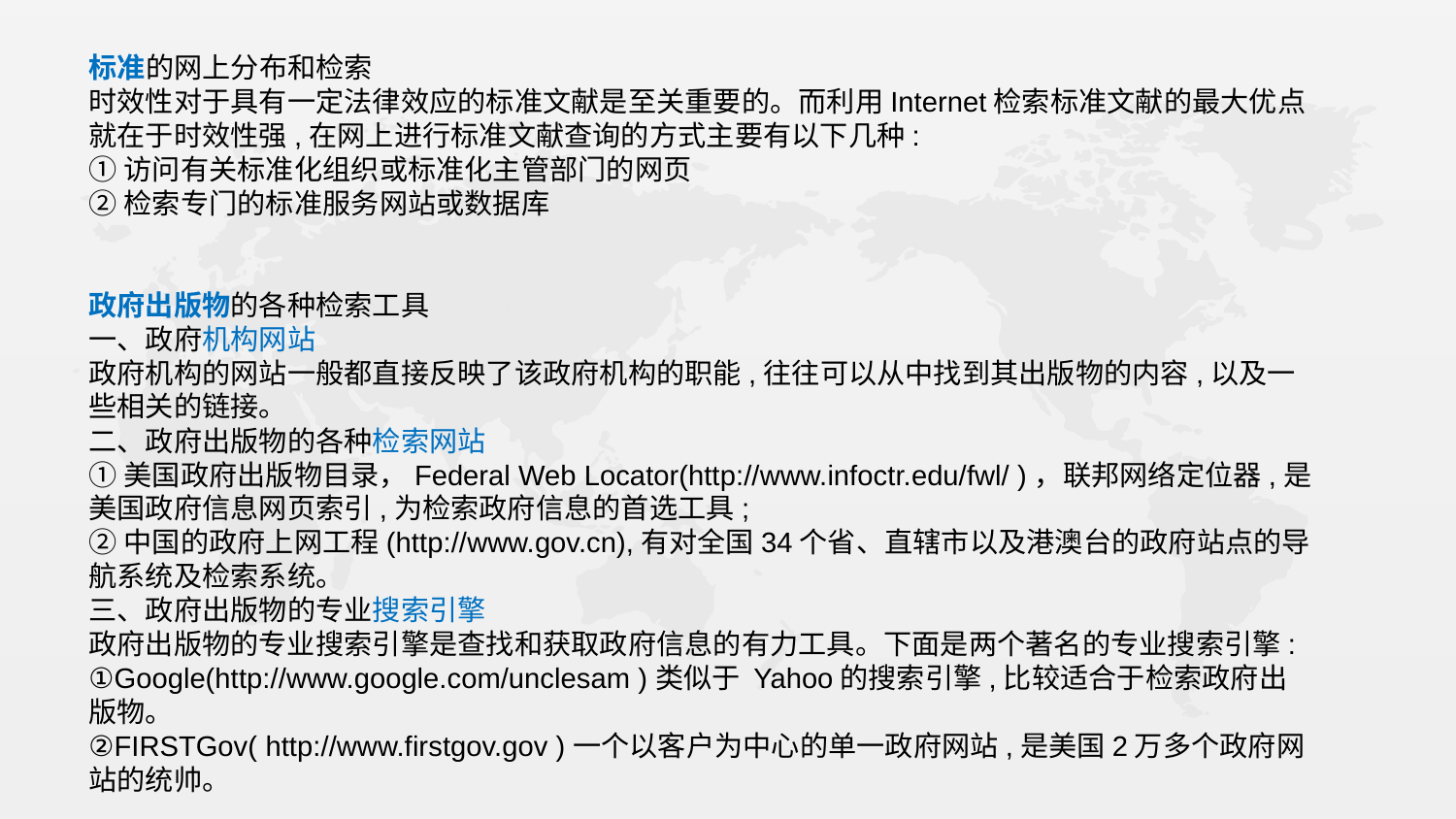

标准的网上分布和检索
时效性对于具有一定法律效应的标准文献是至关重要的。而利用Internet检索标准文献的最大优点就在于时效性强,在网上进行标准文献查询的方式主要有以下几种:
①访问有关标准化组织或标准化主管部门的网页
②检索专门的标准服务网站或数据库

政府出版物的各种检索工具
一、政府机构网站
政府机构的网站一般都直接反映了该政府机构的职能,往往可以从中找到其出版物的内容,以及一些相关的链接。
二、政府出版物的各种检索网站
①美国政府出版物目录，Federal Web Locator(http://www.infoctr.edu/fwl/ )，联邦网络定位器,是美国政府信息网页索引,为检索政府信息的首选工具;
②中国的政府上网工程(http://www.gov.cn),有对全国34个省、直辖市以及港澳台的政府站点的导航系统及检索系统。
三、政府出版物的专业搜索引擎
政府出版物的专业搜索引擎是查找和获取政府信息的有力工具。下面是两个著名的专业搜索引擎:
①Google(http://www.google.com/unclesam )类似于 Yahoo的搜索引擎,比较适合于检索政府出版物。
②FIRSTGov( http://www.firstgov.gov )一个以客户为中心的单一政府网站,是美国2万多个政府网站的统帅。